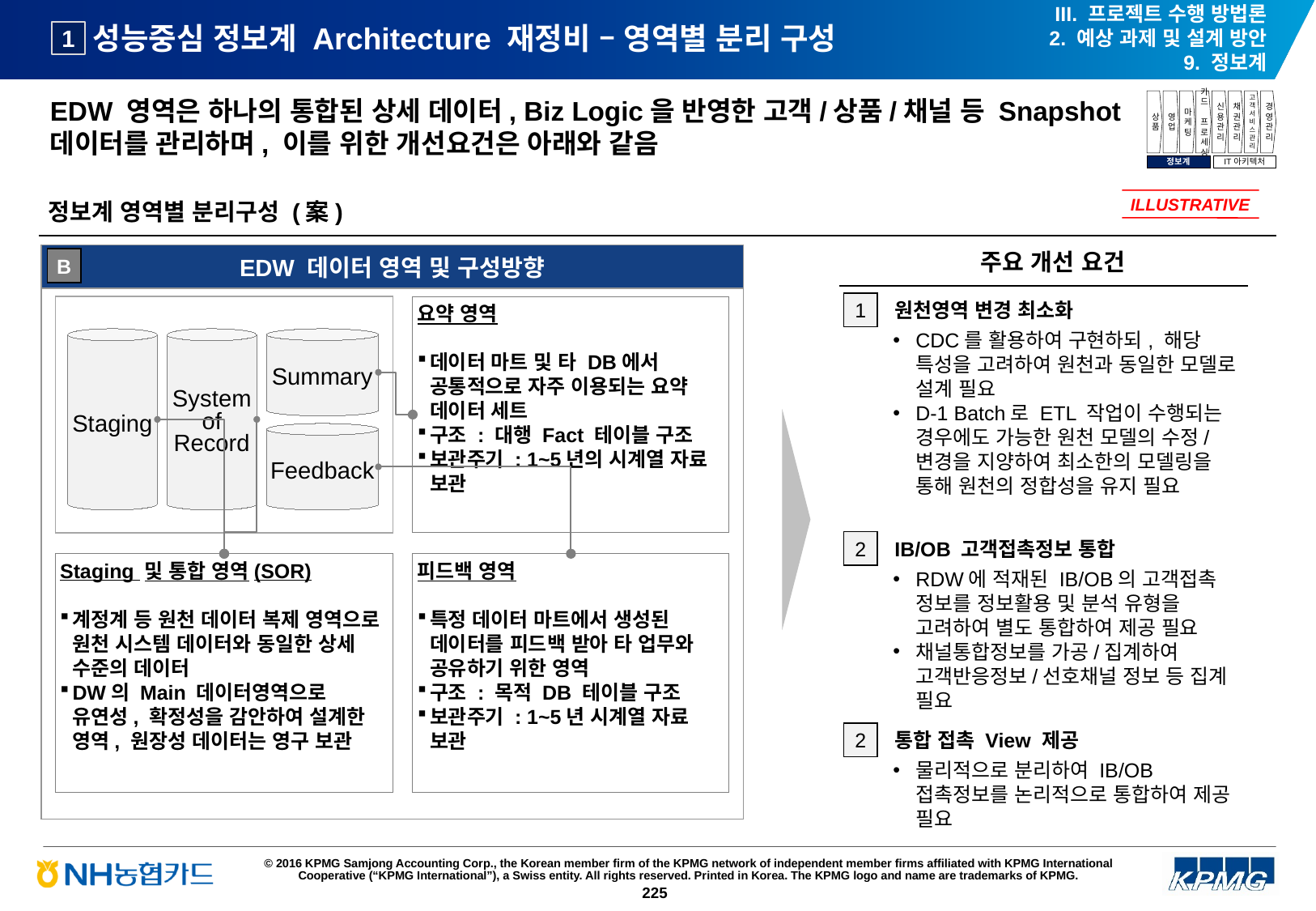

III. 프로젝트 수행 방법론
2. 예상 과제 및 설계 방안
9. 정보계
# 성능중심 정보계 Architecture 재정비 – 영역별 분리 구성
1
EDW 영역은 하나의 통합된 상세 데이터, Biz Logic을 반영한 고객/상품/채널 등 Snapshot 데이터를 관리하며, 이를 위한 개선요건은 아래와 같음

상품
영업
마케팅
카드
프로세싱
신용관리
채권관리
고객서비스관리
경영관리
정보계
IT아키텍처
정보계 영역별 분리구성 (案)
ILLUSTRATIVE
주요 개선 요건

EDW 데이터 영역 및 구성방향
B
1
원천영역 변경 최소화

요약 영역

데이터 마트 및 타 DB에서 공통적으로 자주 이용되는 요약 데이터 세트
구조 : 대행 Fact 테이블 구조
보관주기 : 1~5년의 시계열 자료 보관
CDC를 활용하여 구현하되, 해당 특성을 고려하여 원천과 동일한 모델로 설계 필요
D-1 Batch로 ETL 작업이 수행되는 경우에도 가능한 원천 모델의 수정/변경을 지양하여 최소한의 모델링을 통해 원천의 정합성을 유지 필요
Staging
System of Record
Summary
3
Feedback

2
IB/OB 고객접촉정보 통합
Staging 및 통합 영역(SOR)

계정계 등 원천 데이터 복제 영역으로 원천 시스템 데이터와 동일한 상세 수준의 데이터
DW의 Main 데이터영역으로 유연성, 확정성을 감안하여 설계한 영역, 원장성 데이터는 영구 보관
피드백 영역

특정 데이터 마트에서 생성된 데이터를 피드백 받아 타 업무와 공유하기 위한 영역
구조 : 목적 DB 테이블 구조
보관주기 : 1~5년 시계열 자료 보관
RDW에 적재된 IB/OB의 고객접촉 정보를 정보활용 및 분석 유형을 고려하여 별도 통합하여 제공 필요
채널통합정보를 가공/집계하여 고객반응정보/선호채널 정보 등 집계 필요
2
통합 접촉 View 제공
물리적으로 분리하여 IB/OB 접촉정보를 논리적으로 통합하여 제공 필요